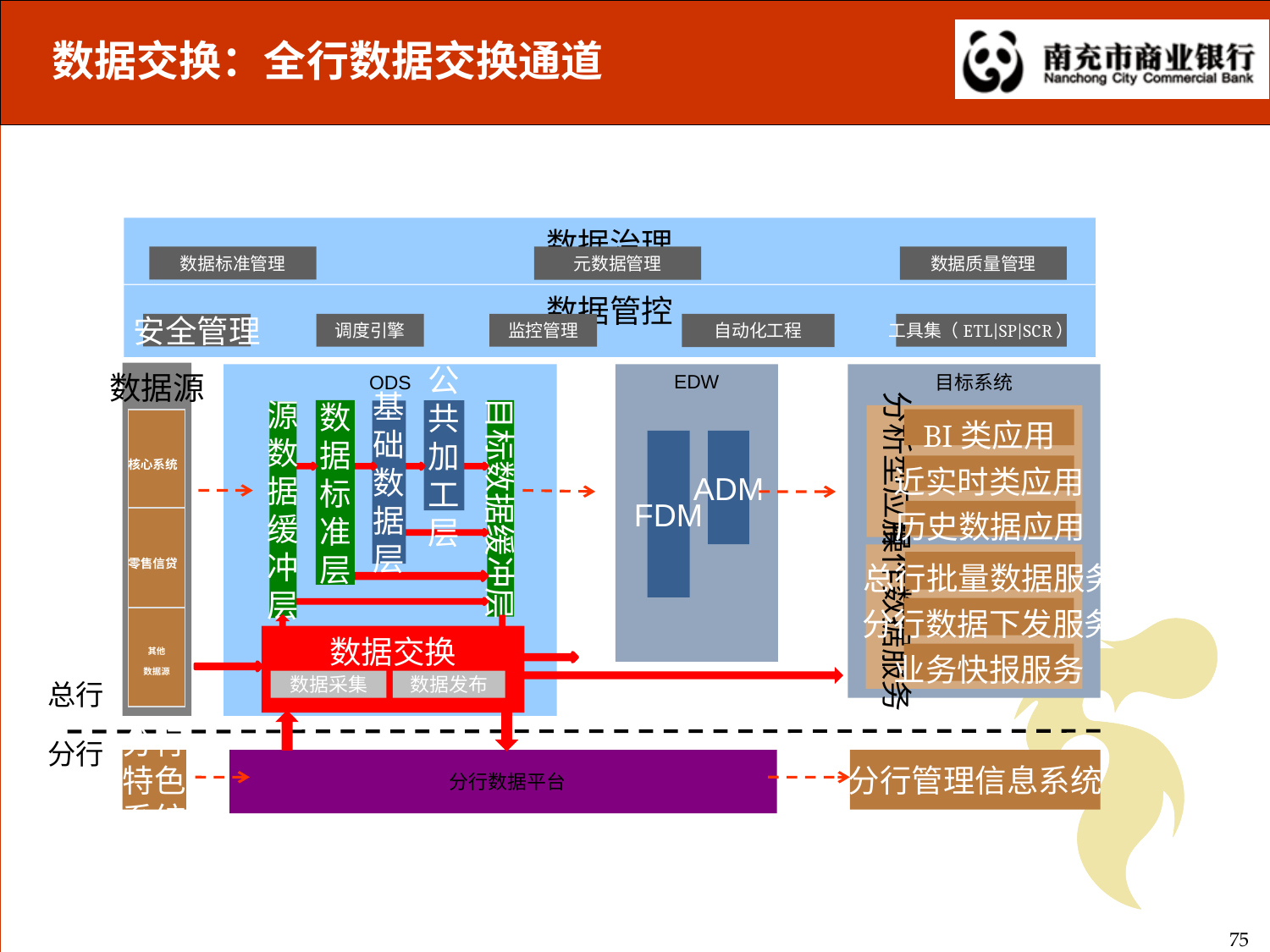

数据交换：全行数据交换通道
数据治理
数据标准管理
元数据管理
数据质量管理
数据管控
调度引擎
监控管理
工具集（ETL|SP|SCR）
安全管理
自动化工程
数据源
ODS
EDW
目标系统
数据加工
数
据
标
准
层
目标数据缓冲层
公
共
加
工
层
基
础
数
据
层
源
数
据
缓
冲
层
分析型应用
| 核心系统 |
| --- |
| 零售信贷 |
| 其他 数据源 |
BI类应用
FDM
ADM
近实时类应用

历史数据应用

操作数据服务
总行批量数据服务

分行数据下发服务

数据交换

业务快报服务

数据采集
数据发布
总行

分行
分行
特色
系统
 分行数据平台
分行管理信息系统

75
75